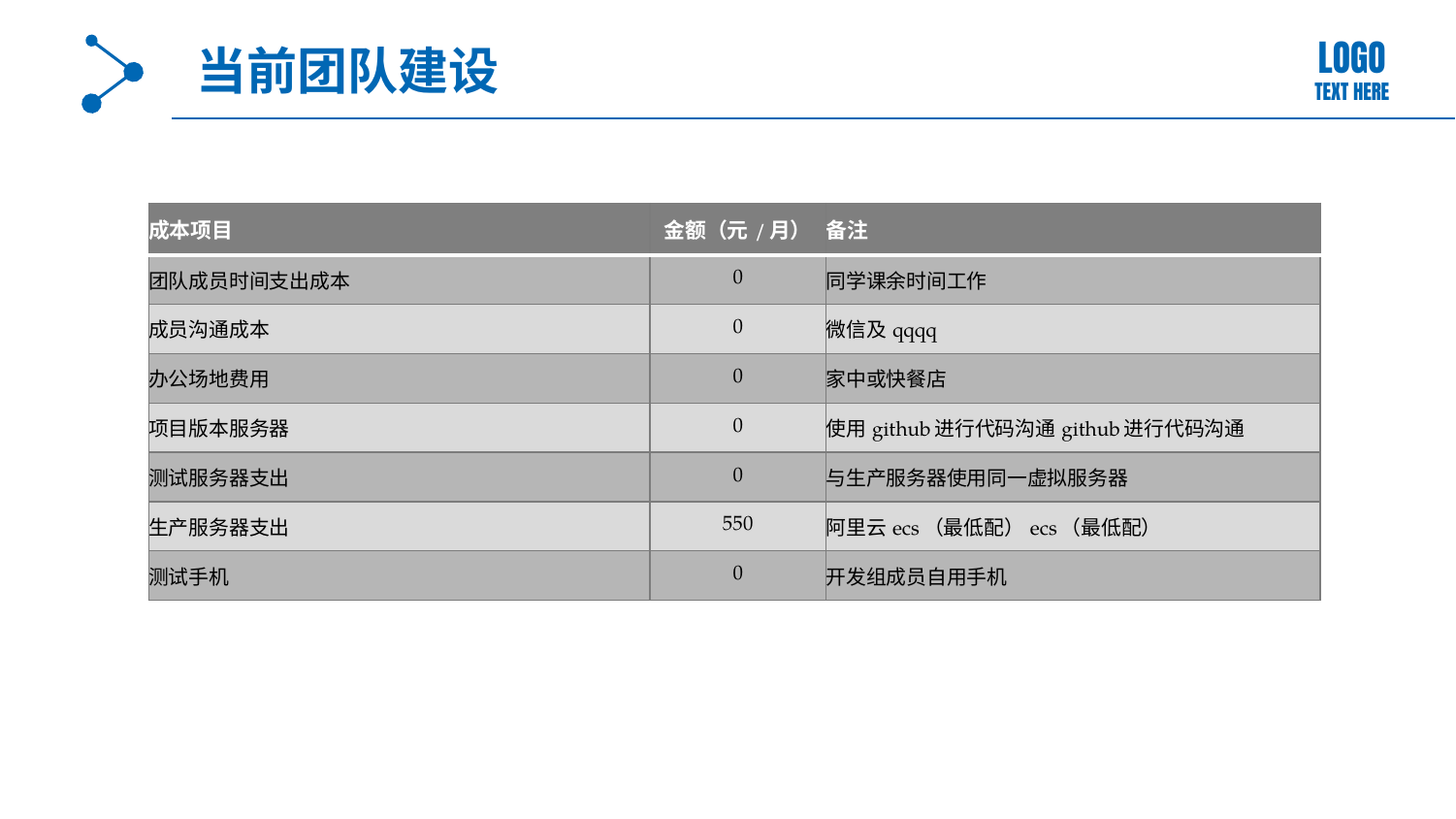

LOGO
TEXT HERE
当前团队建设
| 成本项目 | 金额（元/月） | 备注 |
| --- | --- | --- |
| 团队成员时间支出成本 | 0 | 同学课余时间工作 |
| 成员沟通成本 | 0 | 微信及qqqq |
| 办公场地费用 | 0 | 家中或快餐店 |
| 项目版本服务器 | 0 | 使用github进行代码沟通github进行代码沟通 |
| 测试服务器支出 | 0 | 与生产服务器使用同一虚拟服务器 |
| 生产服务器支出 | 550 | 阿里云ecs（最低配）ecs（最低配） |
| 测试手机 | 0 | 开发组成员自用手机 |